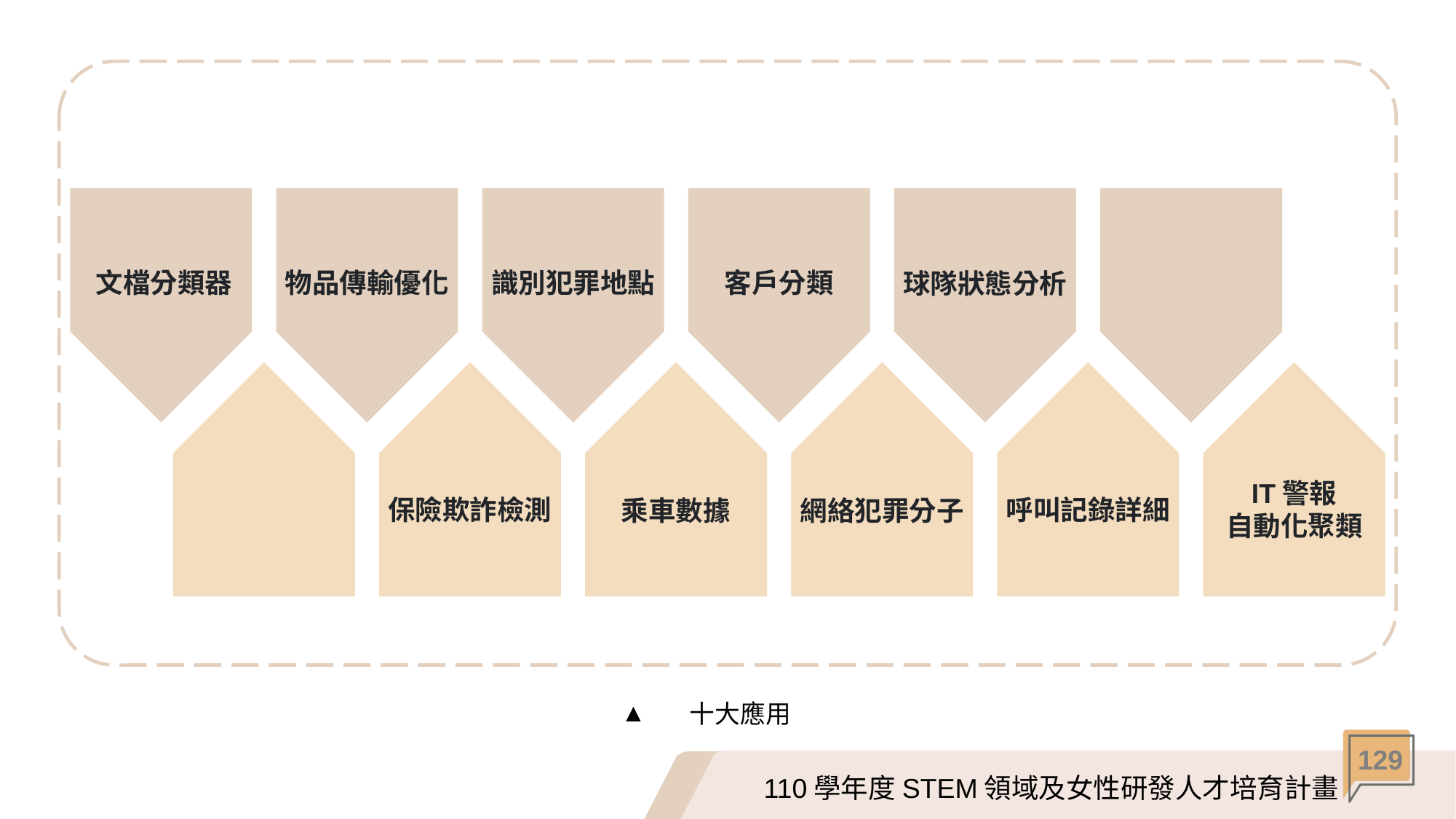

文檔分類器
物品傳輸優化
識別犯罪地點
客戶分類
球隊狀態分析

IT警報
自動化聚類
保險欺詐檢測
呼叫記錄詳細
乘車數據
網絡犯罪分子
十大應用